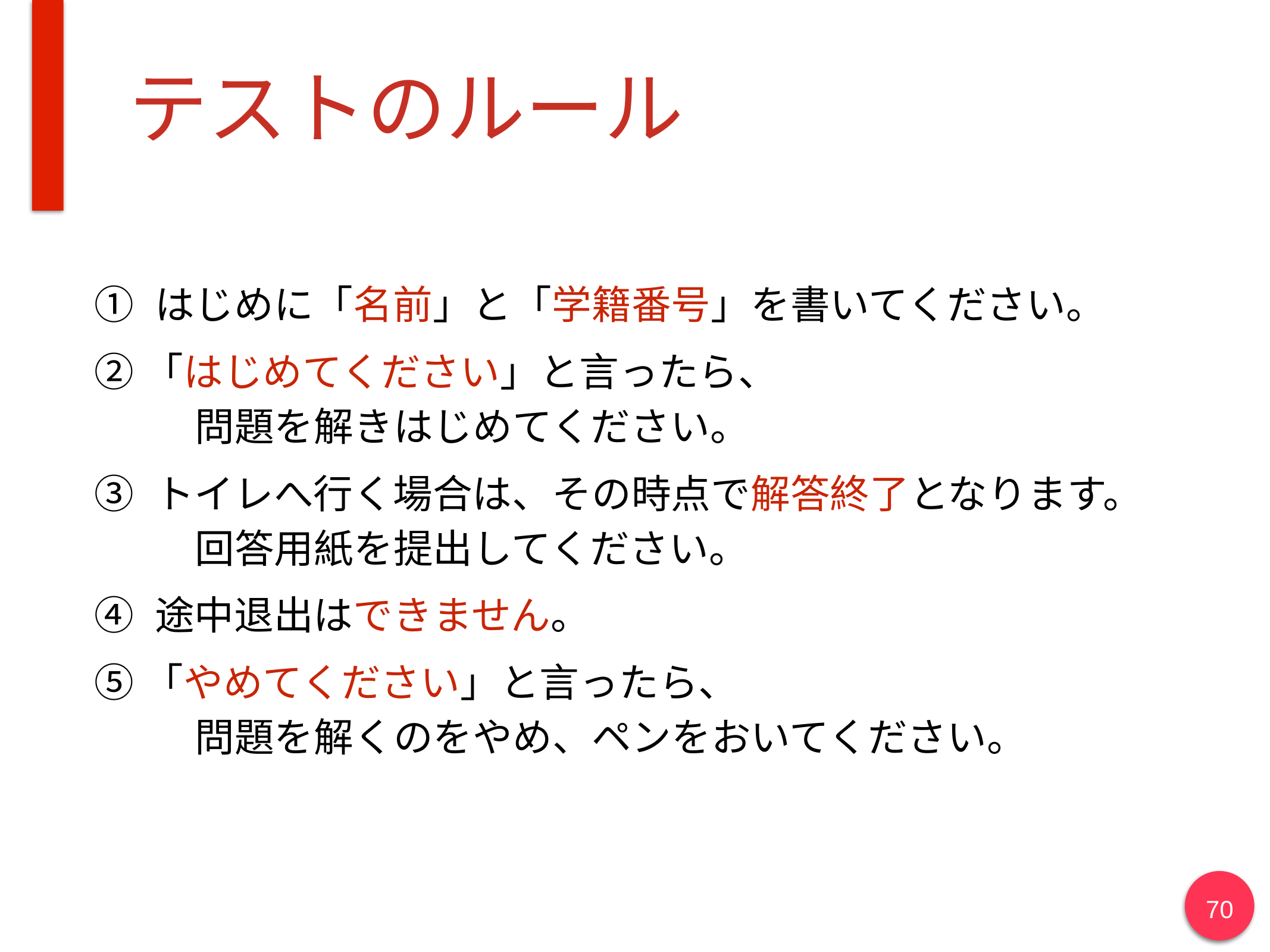

# テストのルール

① はじめに「名前」と「学籍番号」を書いてください。
②「はじめてください」と言ったら、
	 問題を解きはじめてください。
③ トイレへ行く場合は、その時点で解答終了となります。
	 回答用紙を提出してください。
④ 途中退出はできません。
⑤「やめてください」と言ったら、
	 問題を解くのをやめ、ペンをおいてください。
70